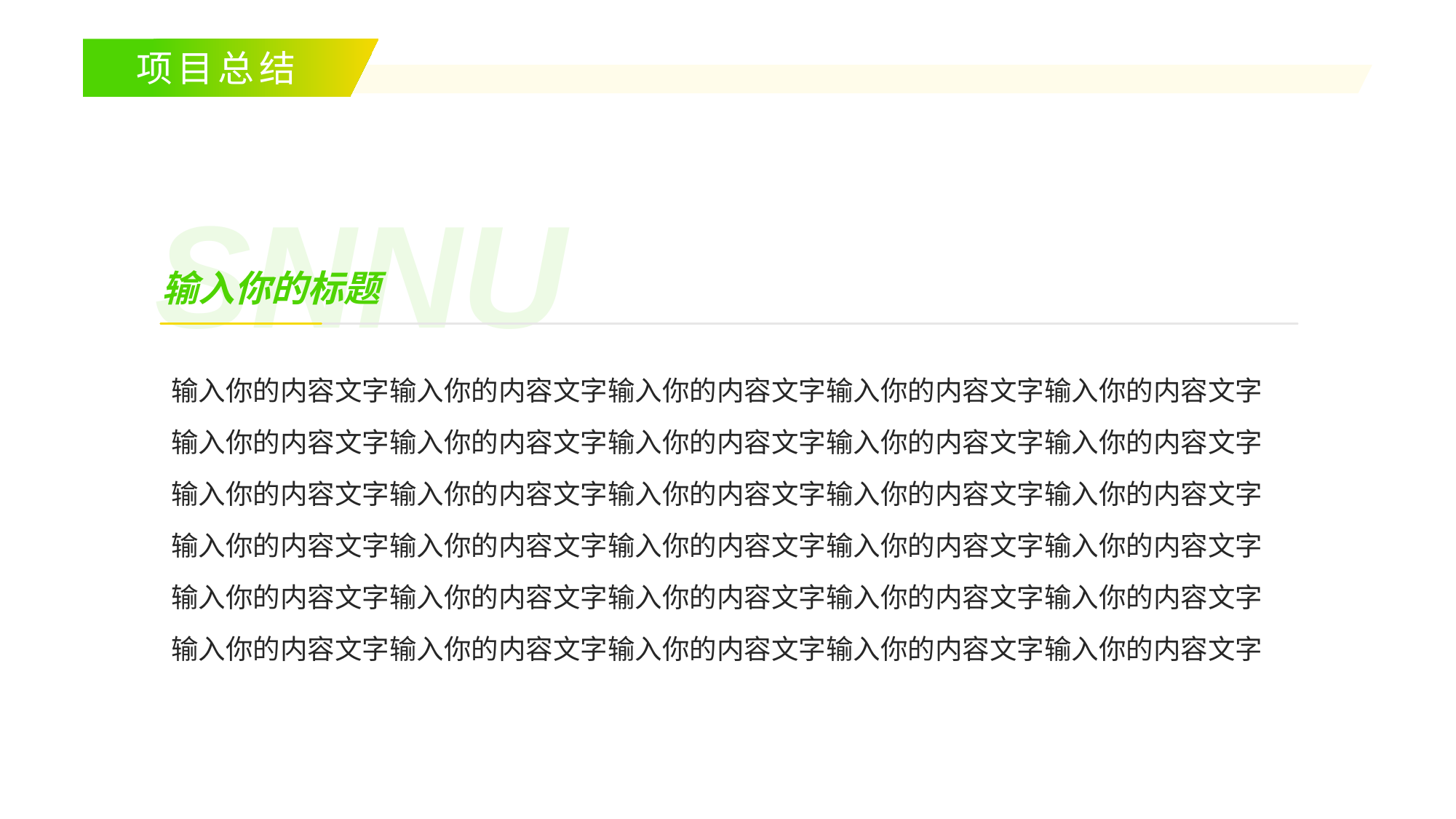

项目总结

SNNU
输入你的标题
输入你的内容文字输入你的内容文字输入你的内容文字输入你的内容文字输入你的内容文字
输入你的内容文字输入你的内容文字输入你的内容文字输入你的内容文字输入你的内容文字
输入你的内容文字输入你的内容文字输入你的内容文字输入你的内容文字输入你的内容文字
输入你的内容文字输入你的内容文字输入你的内容文字输入你的内容文字输入你的内容文字
输入你的内容文字输入你的内容文字输入你的内容文字输入你的内容文字输入你的内容文字
输入你的内容文字输入你的内容文字输入你的内容文字输入你的内容文字输入你的内容文字